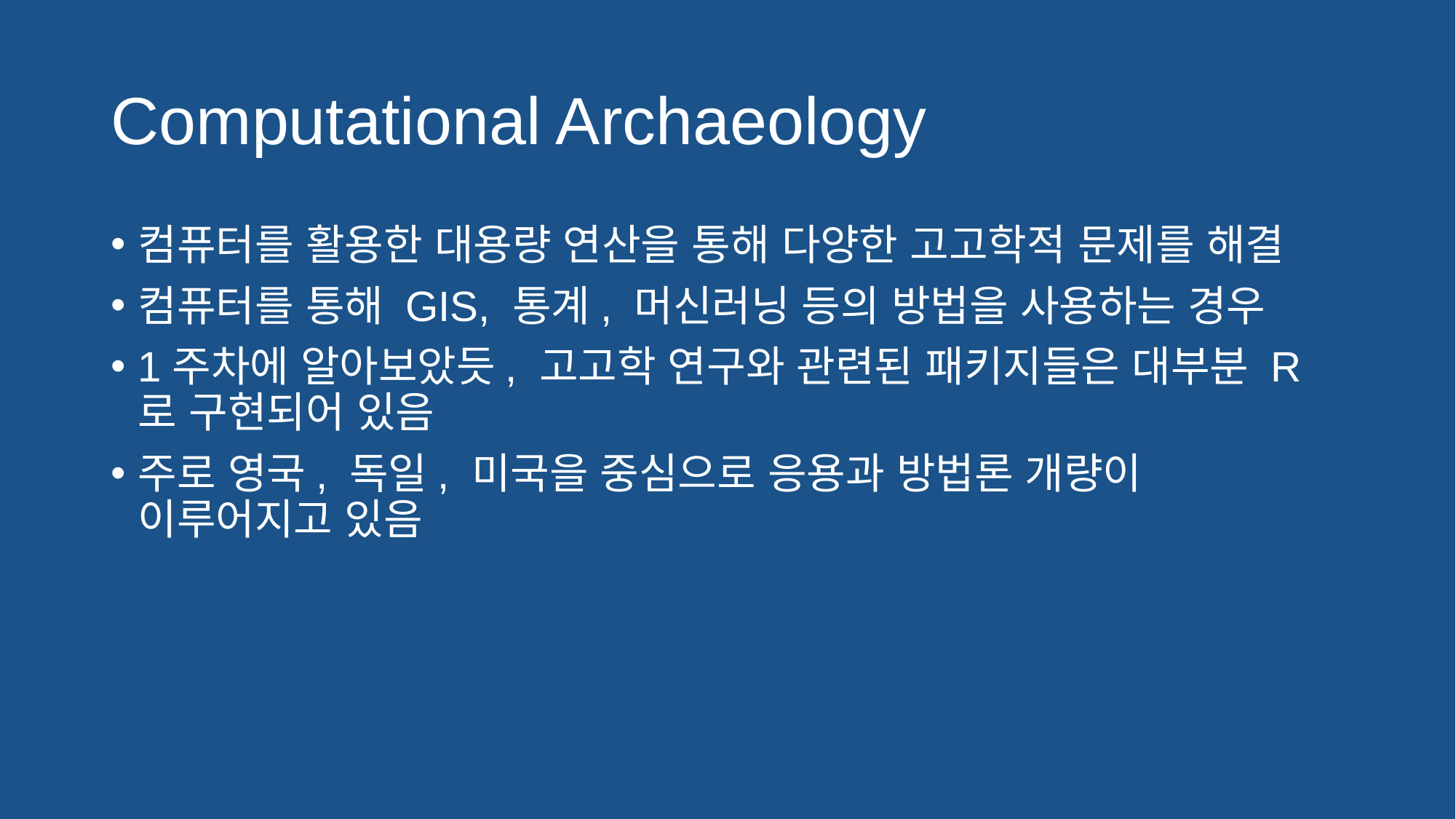

# Computational Archaeology
컴퓨터를 활용한 대용량 연산을 통해 다양한 고고학적 문제를 해결
컴퓨터를 통해 GIS, 통계, 머신러닝 등의 방법을 사용하는 경우
1주차에 알아보았듯, 고고학 연구와 관련된 패키지들은 대부분 R로 구현되어 있음
주로 영국, 독일, 미국을 중심으로 응용과 방법론 개량이 이루어지고 있음